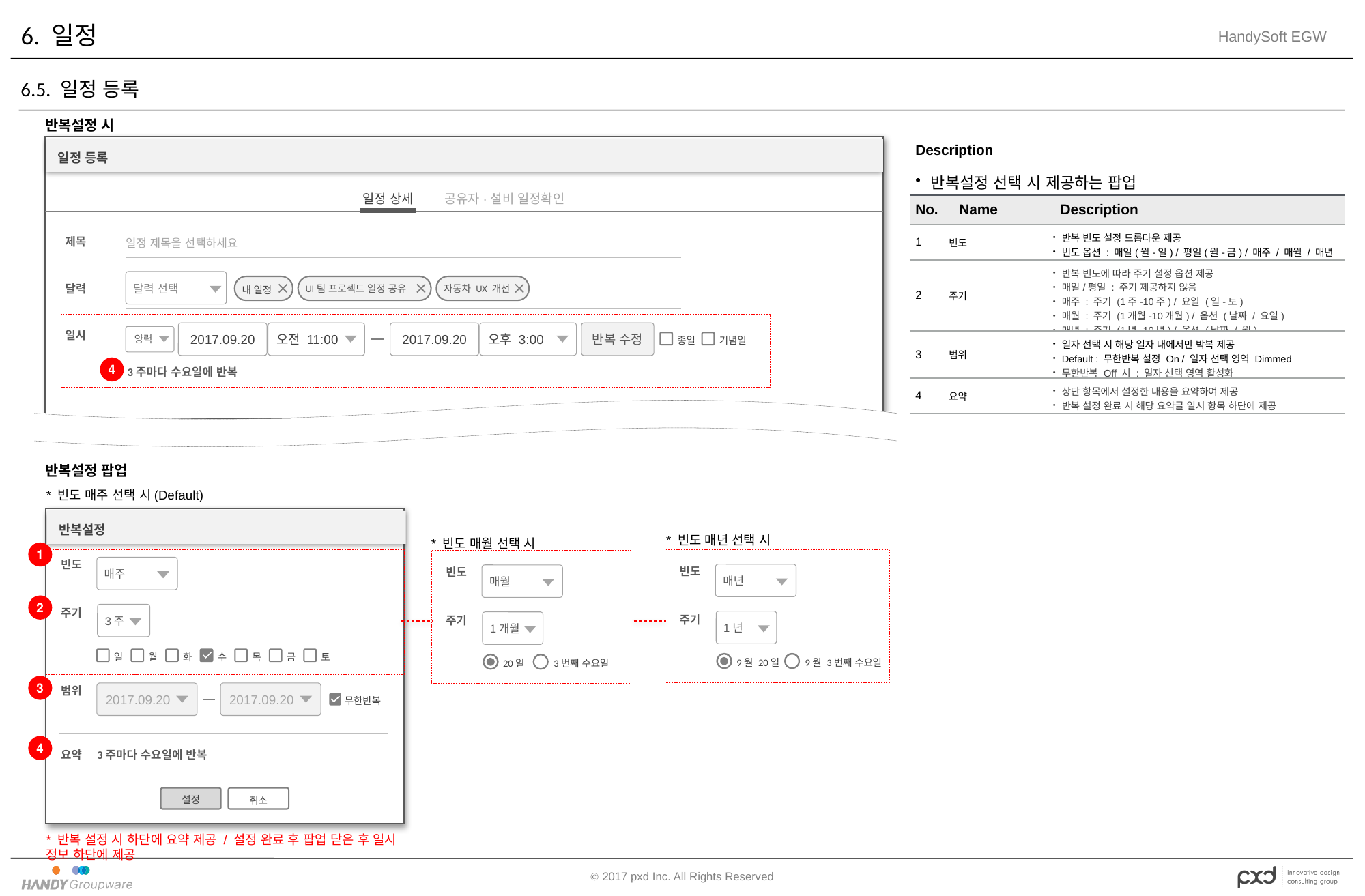

# 6. 일정
6.5. 일정 등록
반복설정 시

| Description |  |  |
| --- | --- | --- |
| 반복설정 선택 시 제공하는 팝업 |  |  |
| No. | Name | Description |
| 1 | 빈도 | 반복 빈도 설정 드롭다운 제공 빈도 옵션 : 매일(월-일) / 평일(월-금) / 매주 / 매월 / 매년 |
| 2 | 주기 | 반복 빈도에 따라 주기 설정 옵션 제공 매일/평일 : 주기 제공하지 않음 매주 : 주기 (1주-10주) / 요일 (일-토) 매월 : 주기 (1개월-10개월) / 옵션 (날짜 / 요일) 매년 : 주기 (1년-10년) / 옵션 (날짜 / 월) |
| 3 | 범위 | 일자 선택 시 해당 일자 내에서만 박복 제공 Default : 무한반복 설정 On / 일자 선택 영역 Dimmed 무한반복 Off 시 : 일자 선택 영역 활성화 |
| 4 | 요약 | 상단 항목에서 설정한 내용을 요약하여 제공 반복 설정 완료 시 해당 요약글 일시 항목 하단에 제공 |

일정 등록
일정 상세
공유자 ∙ 설비 일정확인
제목
일정 제목을 선택하세요

달력 선택

내 일정

UI팀 프로젝트 일정 공유

자동차 UX 개선

달력

2017.09.20
오전 11:00
2017.09.20
오후 3:00

반복 수정
양력

일시
종일

기념일

4

3주마다 수요일에 반복

반복설정 팝업
* 빈도 매주 선택 시(Default)

반복설정
* 빈도 매년 선택 시
* 빈도 매월 선택 시
1

빈도

매주

빈도

매년

빈도

매월

2

3주

주기

주기
주기
1년
1개월

일
월
화
수
목
금
토

9월 20일
9월 3번째 수요일
20일
3번째 수요일

3

2017.09.20

2017.09.20

범위
무한반복

4

요약
3주마다 수요일에 반복
설정
취소
* 반복 설정 시 하단에 요약 제공 / 설정 완료 후 팝업 닫은 후 일시 정보 하단에 제공